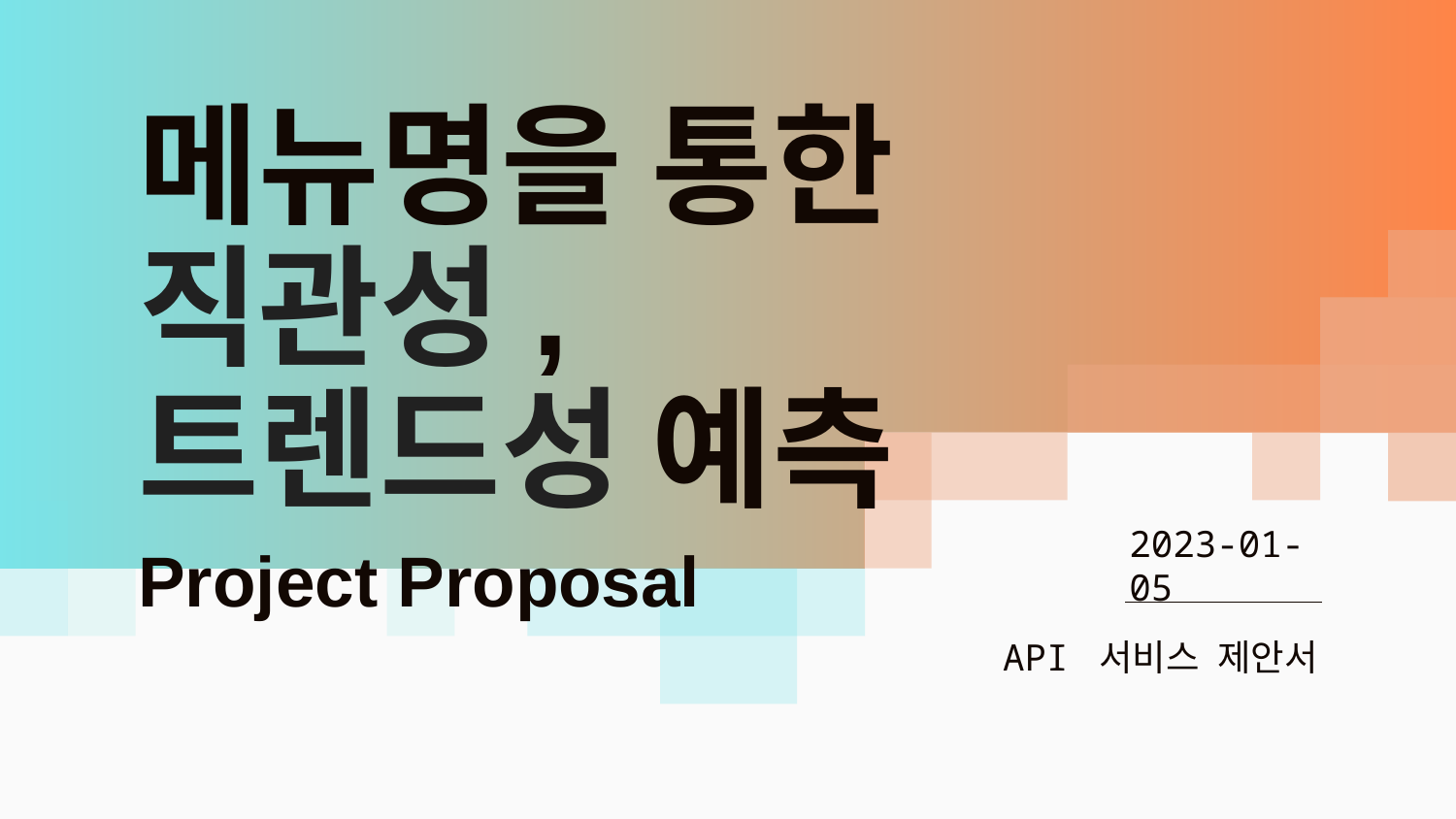

# 메뉴명을 통한 직관성, 트렌드성 예측
Project Proposal
2023-01-05
API 서비스 제안서